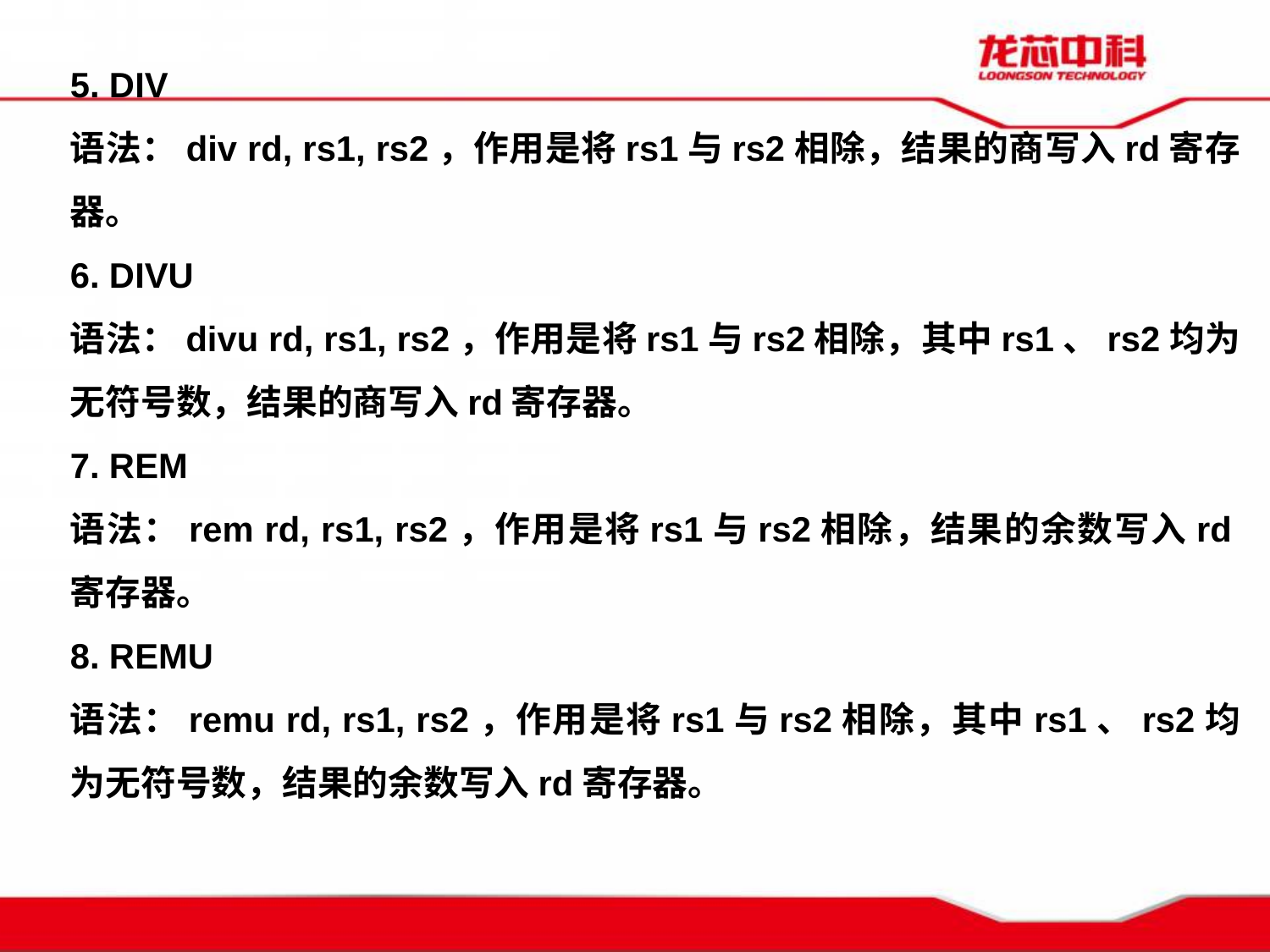

5. DIV
语法：div rd, rs1, rs2，作用是将rs1与rs2相除，结果的商写入rd寄存器。
6. DIVU
语法：divu rd, rs1, rs2，作用是将rs1与rs2相除，其中rs1、rs2均为无符号数，结果的商写入rd寄存器。
7. REM
语法：rem rd, rs1, rs2，作用是将rs1与rs2相除，结果的余数写入rd寄存器。
8. REMU
语法：remu rd, rs1, rs2，作用是将rs1与rs2相除，其中rs1、rs2均为无符号数，结果的余数写入rd寄存器。